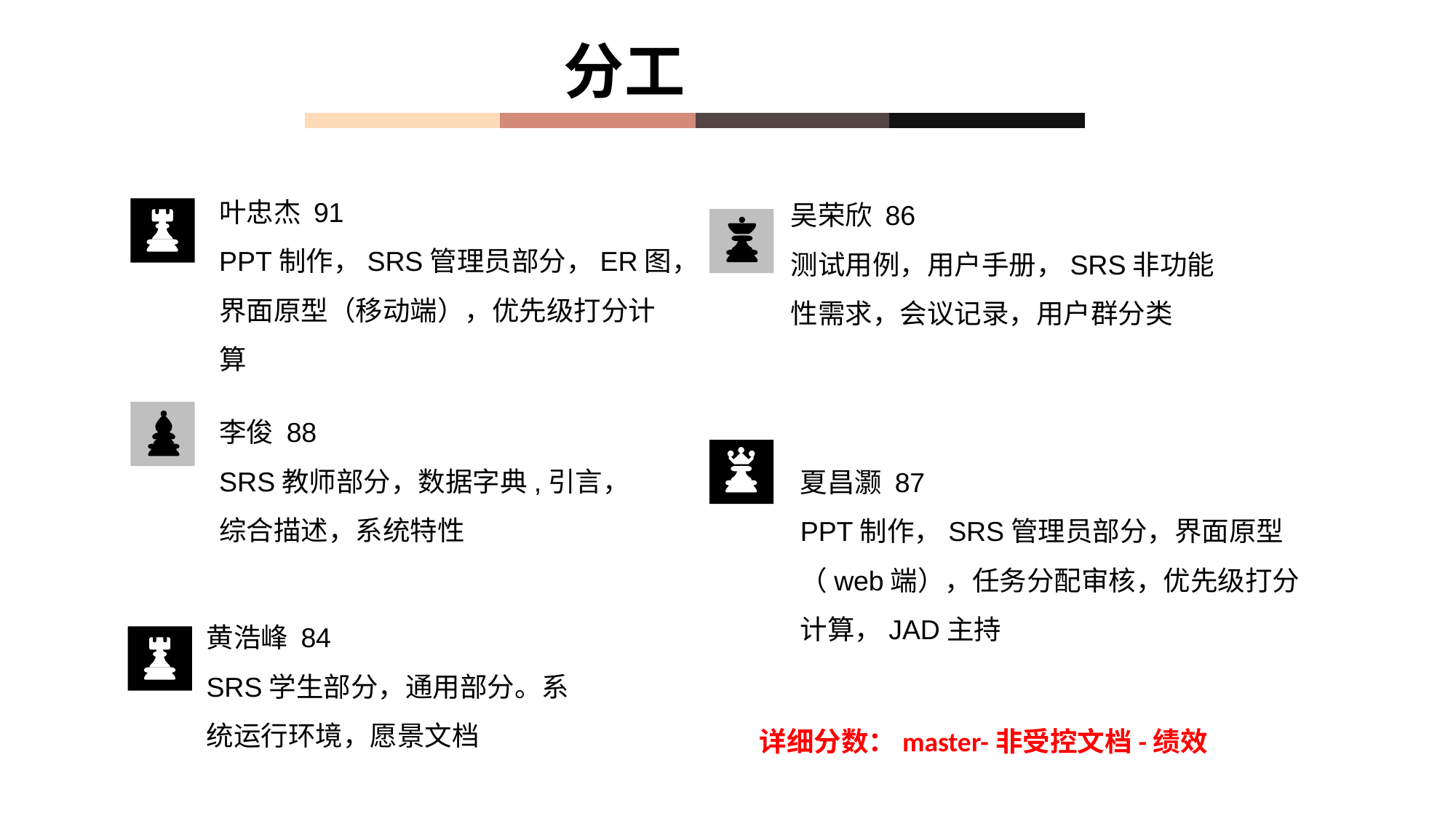

分工

叶忠杰 91
PPT制作，SRS管理员部分，ER图，界面原型（移动端），优先级打分计算

吴荣欣 86
测试用例，用户手册，SRS非功能性需求，会议记录，用户群分类

李俊 88
SRS教师部分，数据字典,引言，综合描述，系统特性

夏昌灏 87
PPT制作，SRS管理员部分，界面原型（web端），任务分配审核，优先级打分计算，JAD主持

黄浩峰 84
SRS学生部分，通用部分。系统运行环境，愿景文档

详细分数：master-非受控文档-绩效